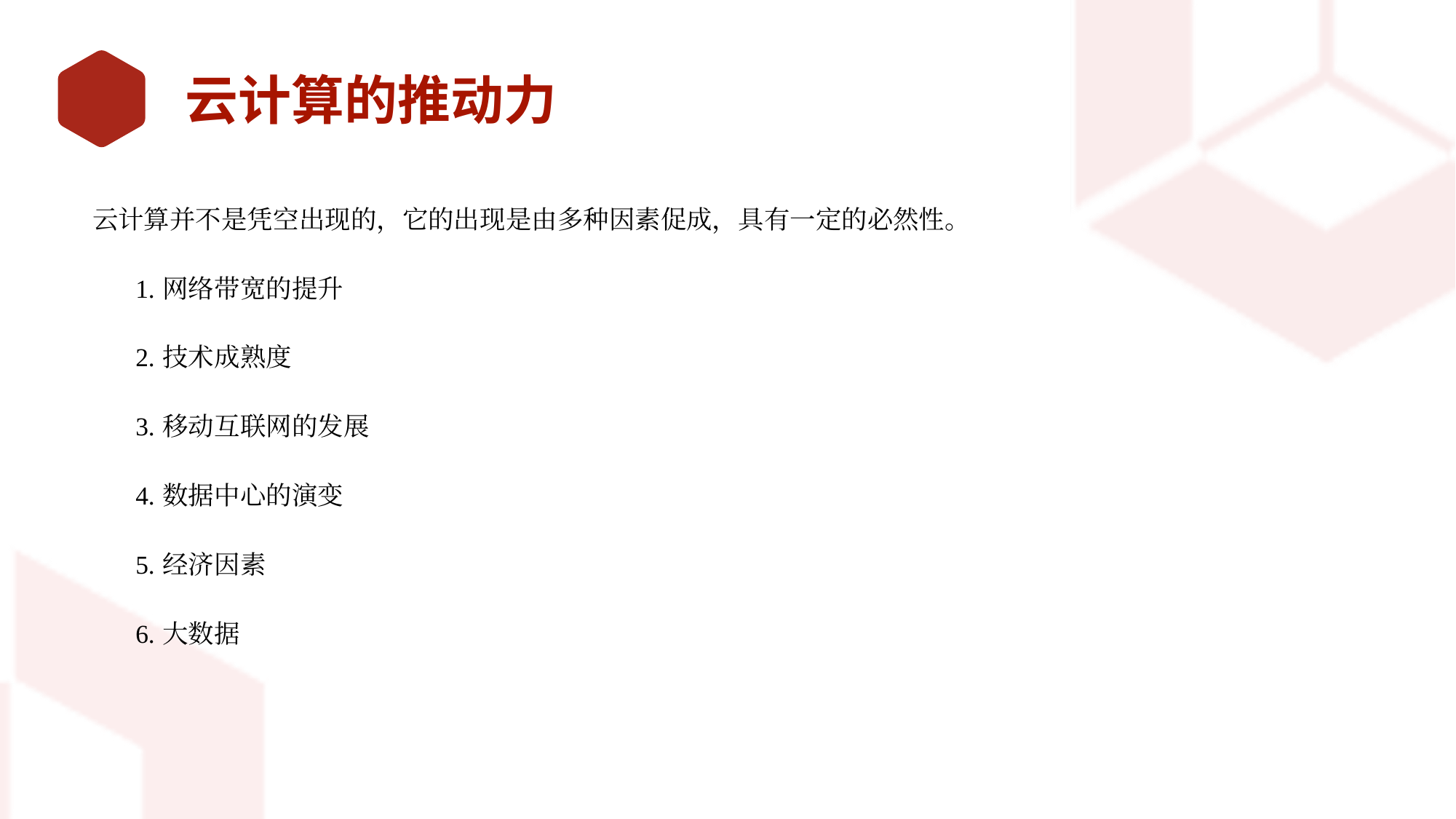

# 云计算的推动力
云计算并不是凭空出现的，它的出现是由多种因素促成，具有一定的必然性。
网络带宽的提升
技术成熟度
移动互联网的发展
数据中心的演变
经济因素
大数据